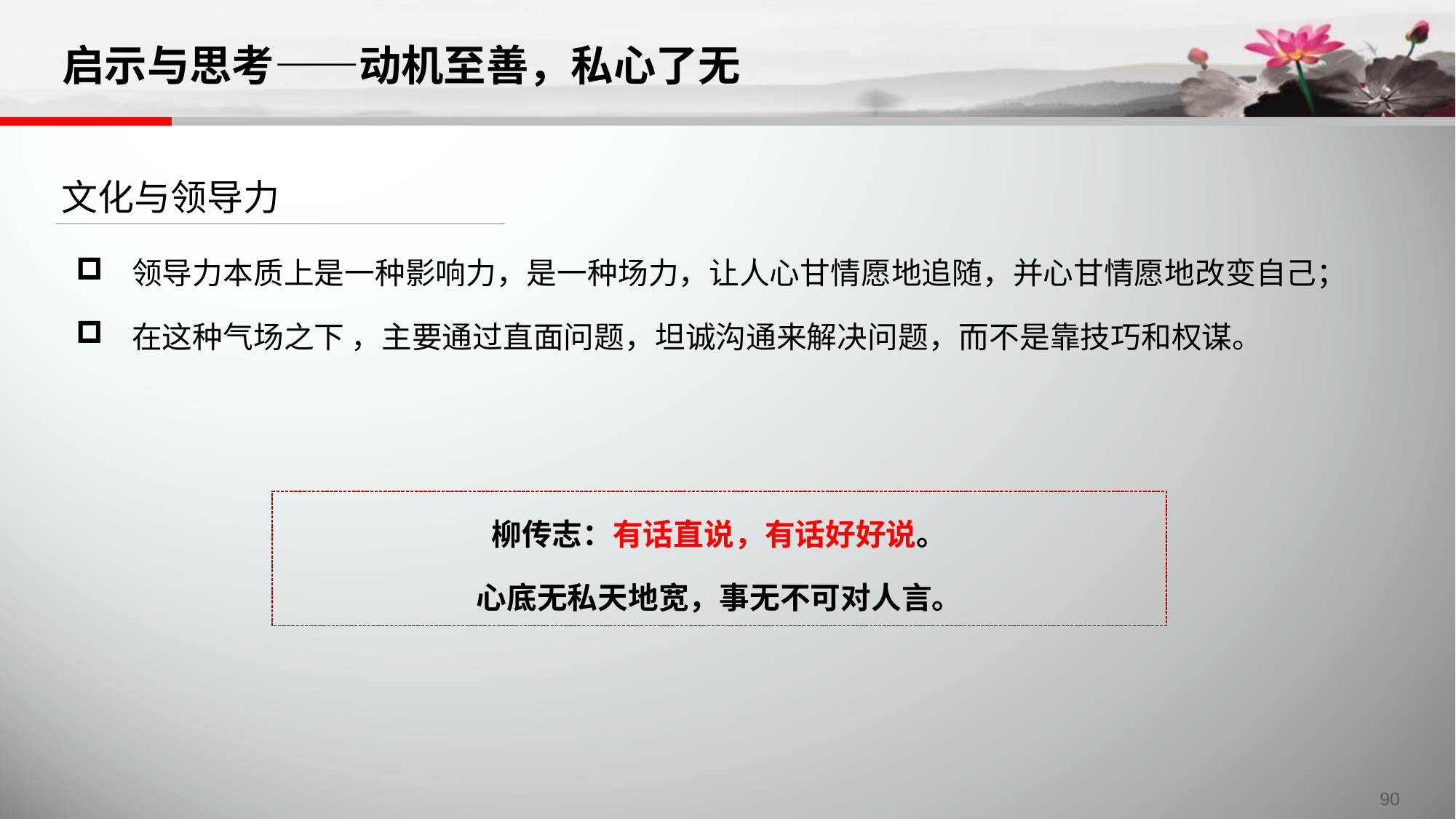

# 启示与思考——动机至善，私心了无
文化与领导力
领导力本质上是一种影响力，是一种场力，让人心甘情愿地追随，并心甘情愿地改变自己；
在这种气场之下 ，主要通过直面问题，坦诚沟通来解决问题，而不是靠技巧和权谋。
柳传志：有话直说，有话好好说。
心底无私天地宽，事无不可对人言。
90